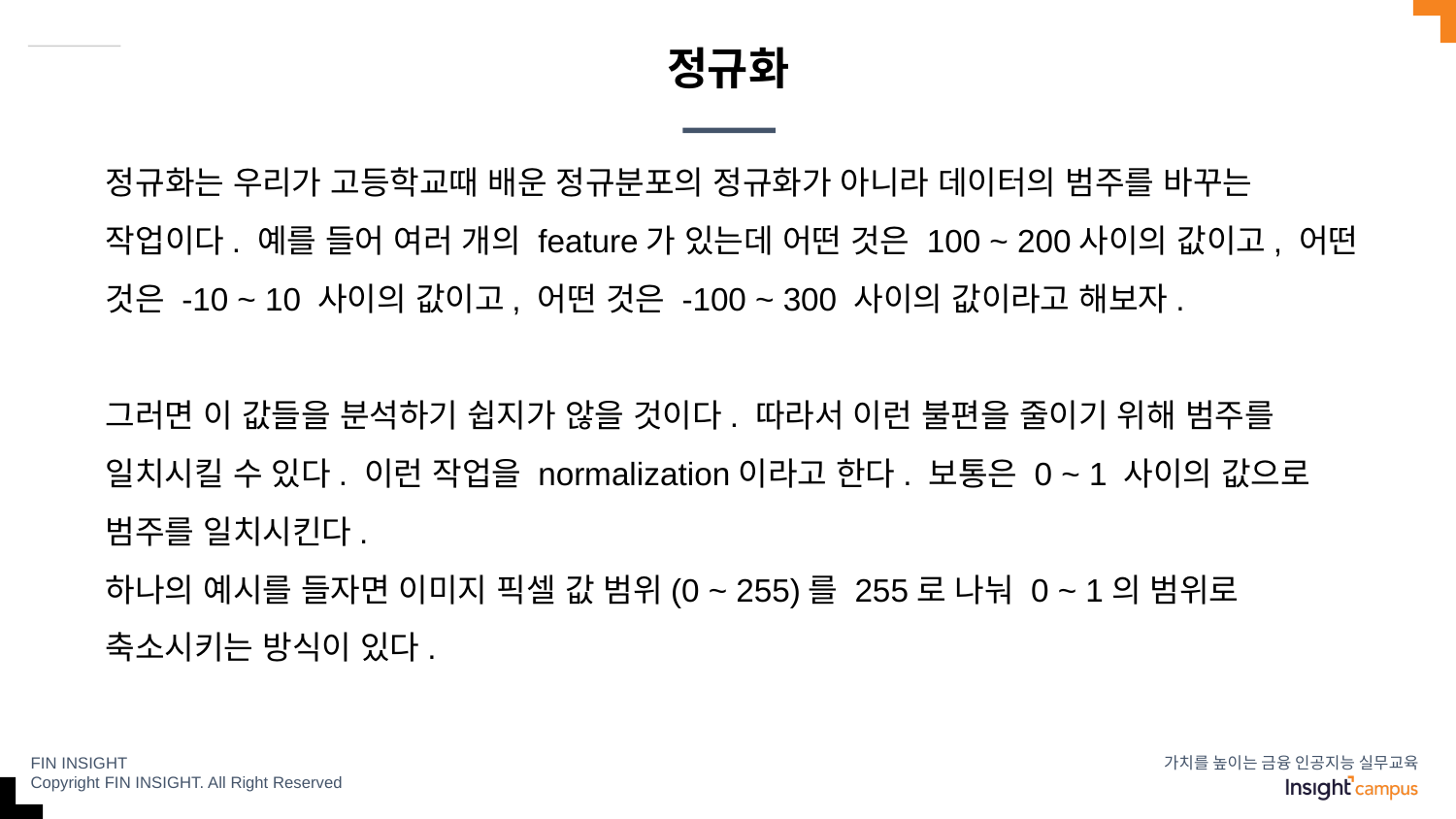

# 정규화
정규화는 우리가 고등학교때 배운 정규분포의 정규화가 아니라 데이터의 범주를 바꾸는 작업이다. 예를 들어 여러 개의 feature가 있는데 어떤 것은 100 ~ 200사이의 값이고, 어떤 것은 -10 ~ 10 사이의 값이고, 어떤 것은 -100 ~ 300 사이의 값이라고 해보자.

그러면 이 값들을 분석하기 쉽지가 않을 것이다. 따라서 이런 불편을 줄이기 위해 범주를 일치시킬 수 있다. 이런 작업을 normalization이라고 한다. 보통은 0 ~ 1 사이의 값으로 범주를 일치시킨다.
하나의 예시를 들자면 이미지 픽셀 값 범위(0 ~ 255)를 255로 나눠 0 ~ 1의 범위로 축소시키는 방식이 있다.